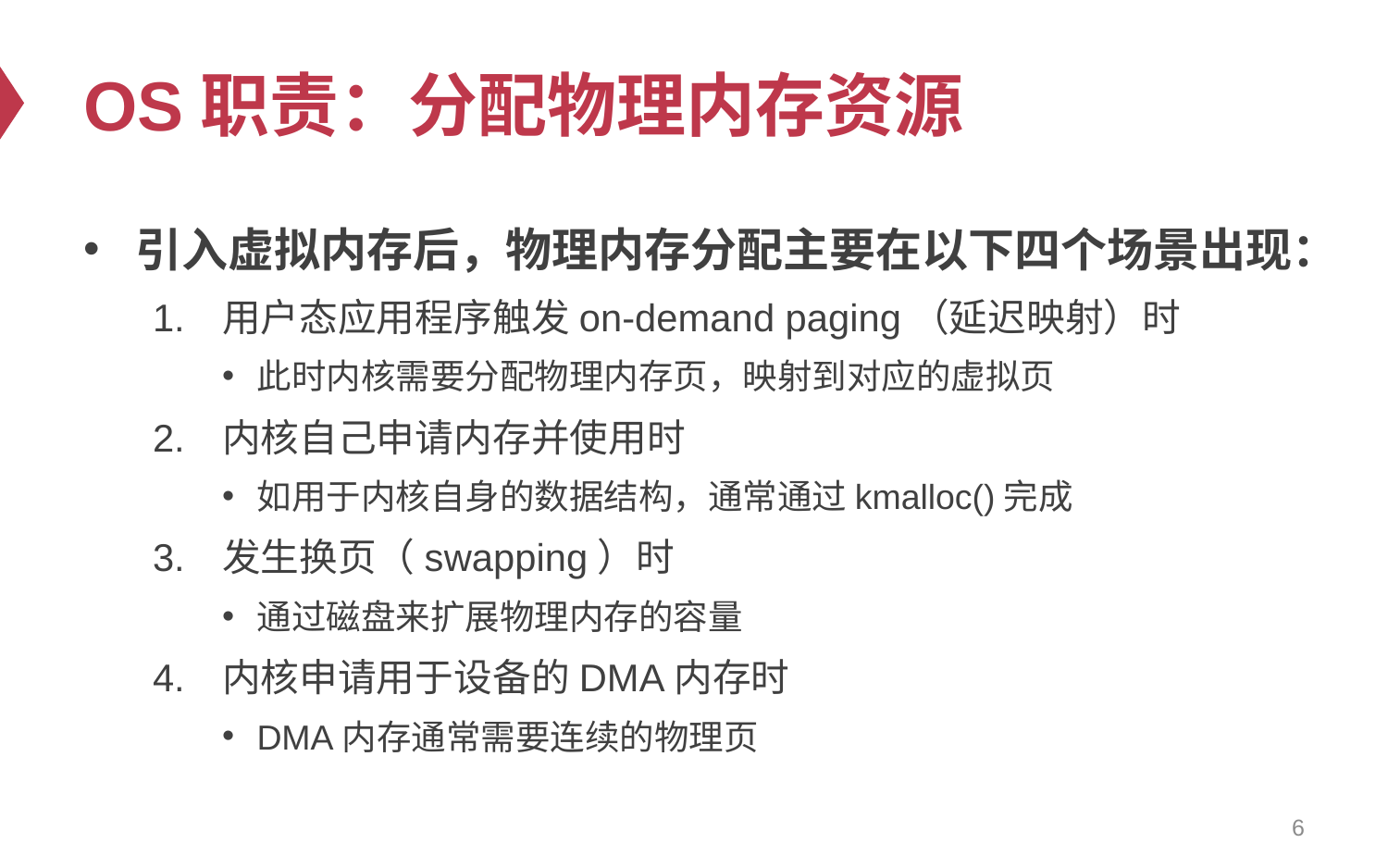

# OS职责：分配物理内存资源
引入虚拟内存后，物理内存分配主要在以下四个场景出现：
用户态应用程序触发on-demand paging（延迟映射）时
此时内核需要分配物理内存页，映射到对应的虚拟页
内核自己申请内存并使用时
如用于内核自身的数据结构，通常通过kmalloc()完成
发生换页（swapping）时
通过磁盘来扩展物理内存的容量
内核申请用于设备的DMA内存时
DMA内存通常需要连续的物理页
6